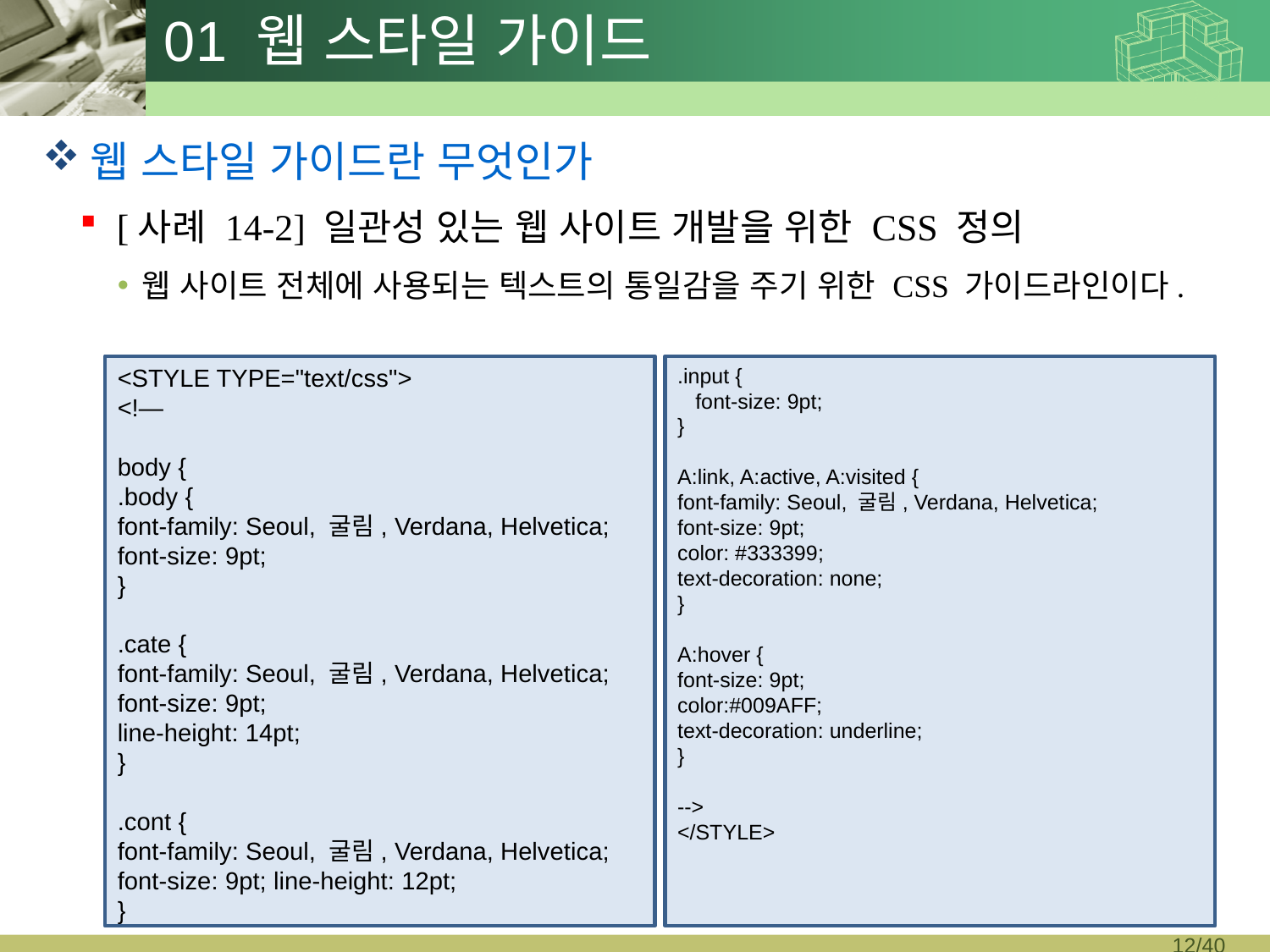

# 01 웹 스타일 가이드
웹 스타일 가이드란 무엇인가
[사례 14-2] 일관성 있는 웹 사이트 개발을 위한 CSS 정의
웹 사이트 전체에 사용되는 텍스트의 통일감을 주기 위한 CSS 가이드라인이다.
<STYLE TYPE="text/css">
<!—

body {
.body {
font-family: Seoul, 굴림, Verdana, Helvetica;
font-size: 9pt;
}

.cate {
font-family: Seoul, 굴림, Verdana, Helvetica;
font-size: 9pt;
line-height: 14pt;
}

.cont {
font-family: Seoul, 굴림, Verdana, Helvetica;
font-size: 9pt; line-height: 12pt;
}
.input {
   font-size: 9pt;
}

A:link, A:active, A:visited {
font-family: Seoul, 굴림, Verdana, Helvetica;
font-size: 9pt;
color: #333399;
text-decoration: none;
}

A:hover {
font-size: 9pt;
color:#009AFF;
text-decoration: underline;
}

-->
</STYLE>